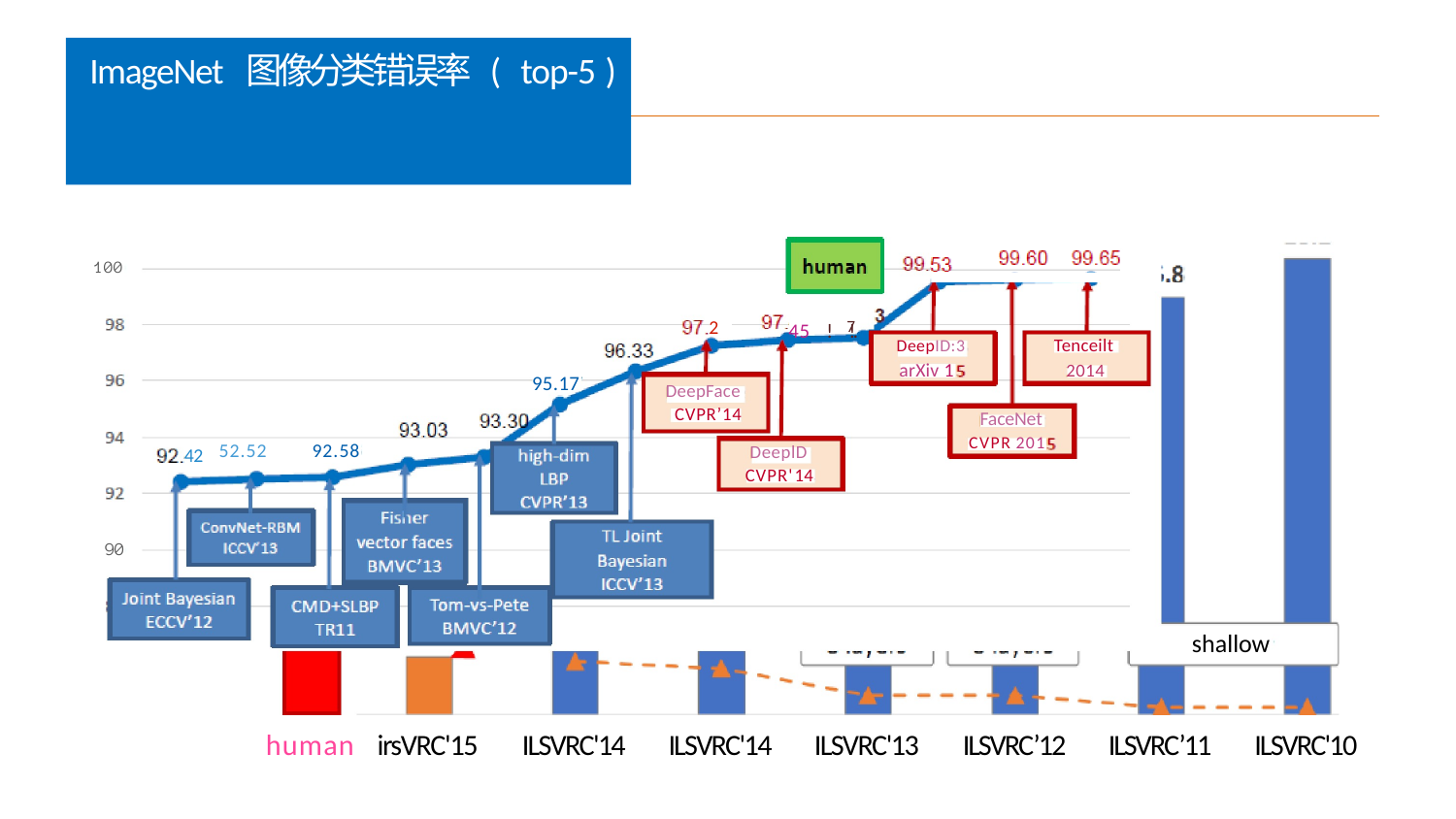

# ImageNet  图像分类错误率 (  top-5 )

100
45   !      7         !.
2
Tenceilt  2014
DeepID:3
arXiv 1
95.17
DeepFace  CVPR’14
FaceNet
CVPR 201
52.52
92.58
DeeplD  CVPR'14
42
90
shallow
human
irsVRC'15
ILSVRC'14
ILSVRC'14
ILSVRC'13
ILSVRC’12
ILSVRC’11
ILSVRC'10